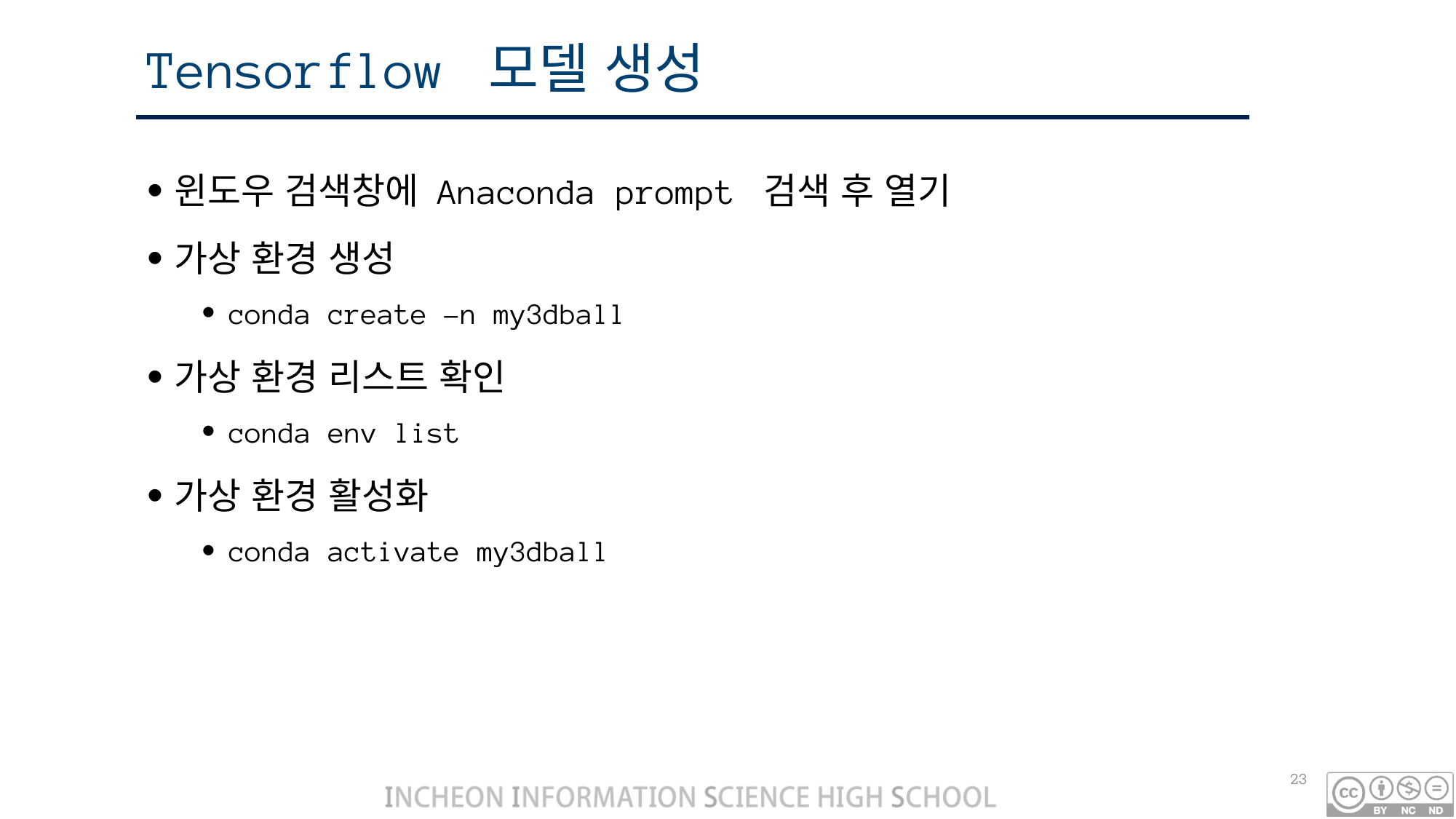

# Tensorflow 모델 생성
윈도우 검색창에 Anaconda prompt 검색 후 열기
가상 환경 생성
conda create -n my3dball
가상 환경 리스트 확인
conda env list
가상 환경 활성화
conda activate my3dball

23